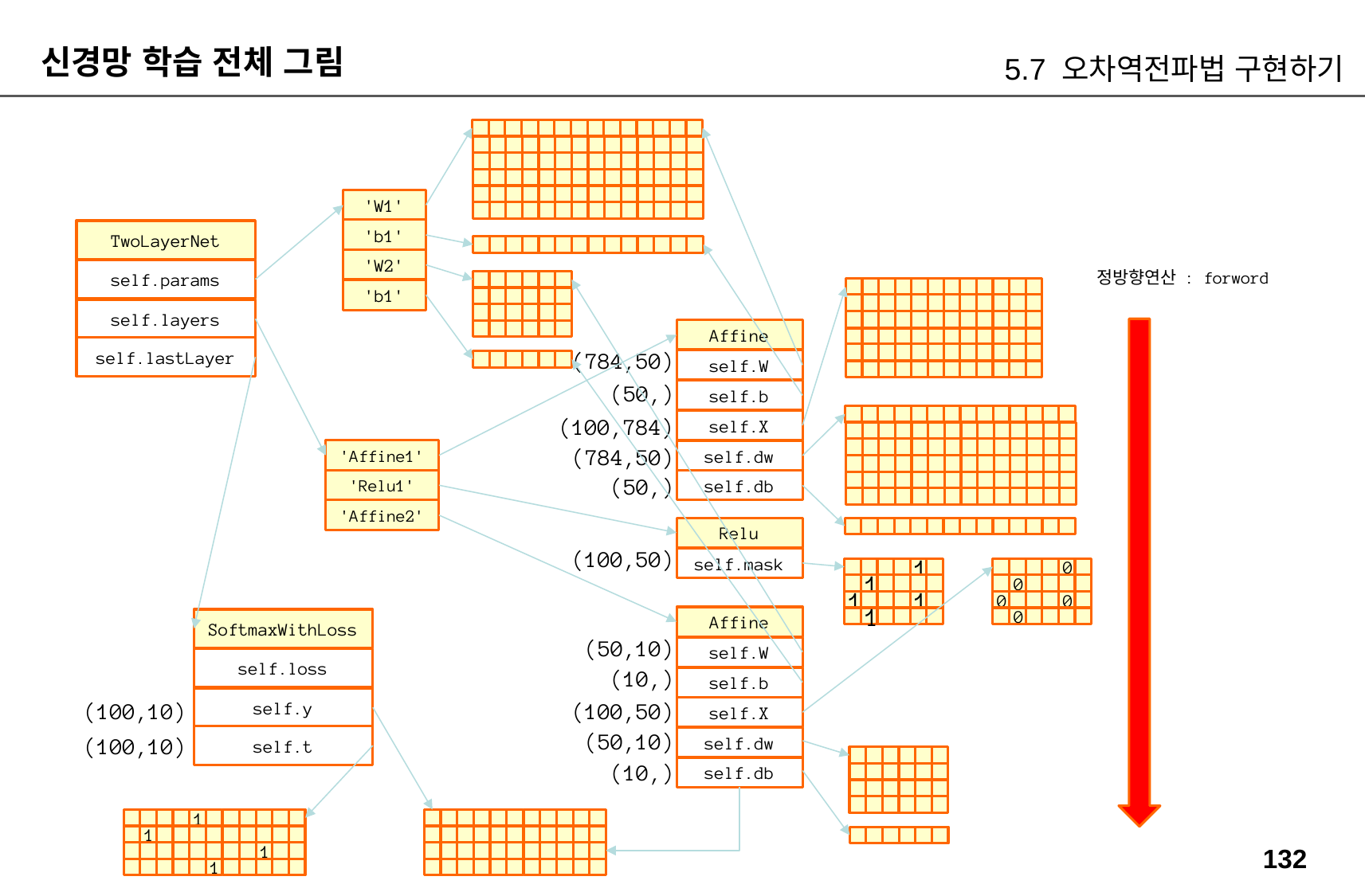

신경망 학습 전체 그림
5.7 오차역전파법 구현하기

'W1'

'b1'
TwoLayerNet

'W2'
self.params
정방향연산 : forword

'b1'

self.layers

Affine

self.lastLayer
(784,50)

self.W

(50,)
self.b

(100,784)
self.X

(784,50)

'Affine1'
self.dw

(50,)
'Relu1'
self.db

'Affine2'
Relu

(100,50)
self.mask

1

0

1

0

1

1

0

0

Affine

1

0

SoftmaxWithLoss
(50,10)
self.W
self.loss
(10,)
self.b
self.y
(100,10)
(100,50)
self.X
(50,10)
(100,10)
self.t
self.dw

(10,)
self.db

1

1

1

1